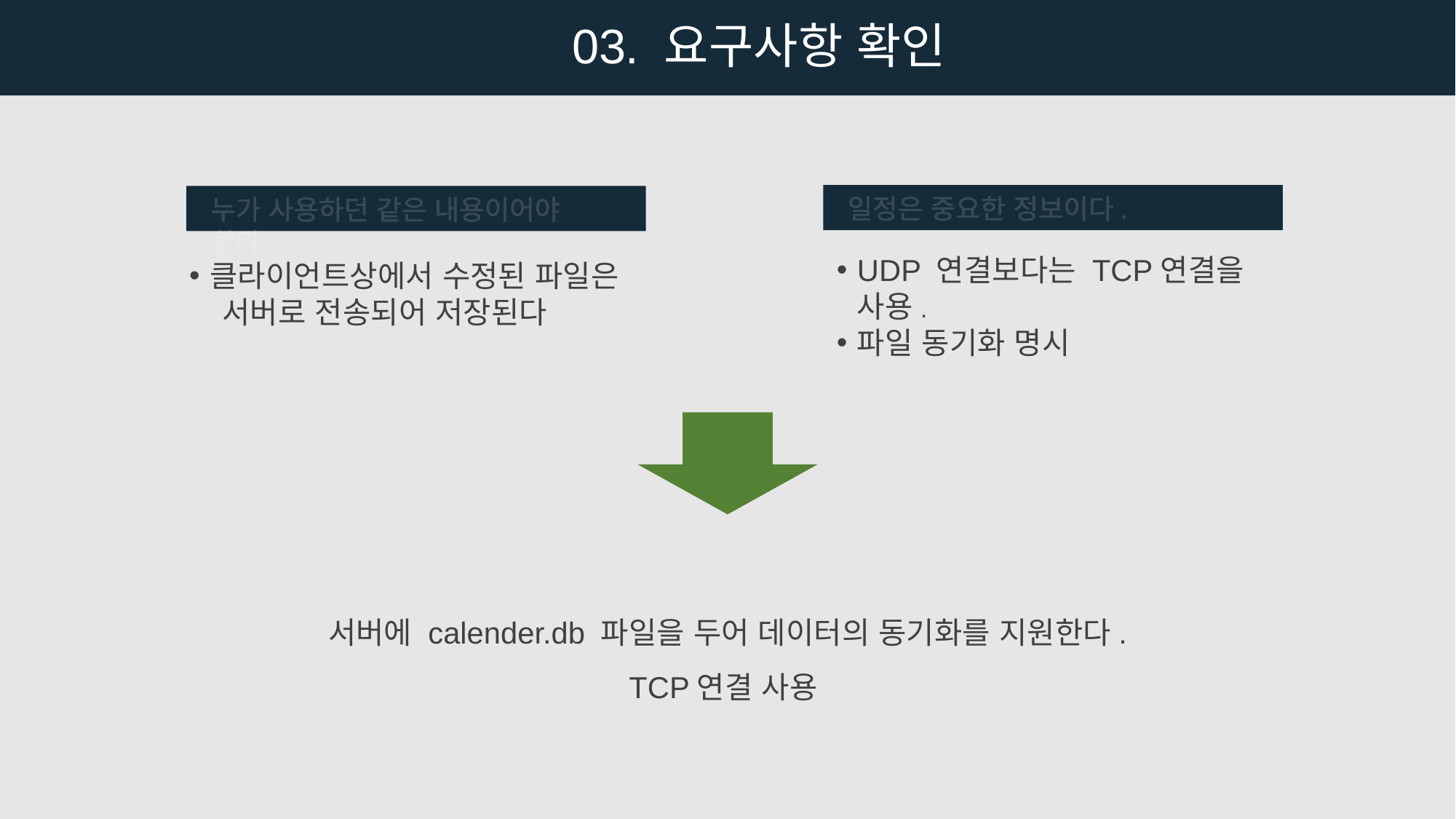

03. 요구사항 확인

일정은 중요한 정보이다.
누가 사용하던 같은 내용이어야 한다.
UDP 연결보다는 TCP연결을 사용.
파일 동기화 명시
클라이언트상에서 수정된 파일은
   서버로 전송되어 저장된다

서버에 calender.db 파일을 두어 데이터의 동기화를 지원한다.
TCP연결 사용